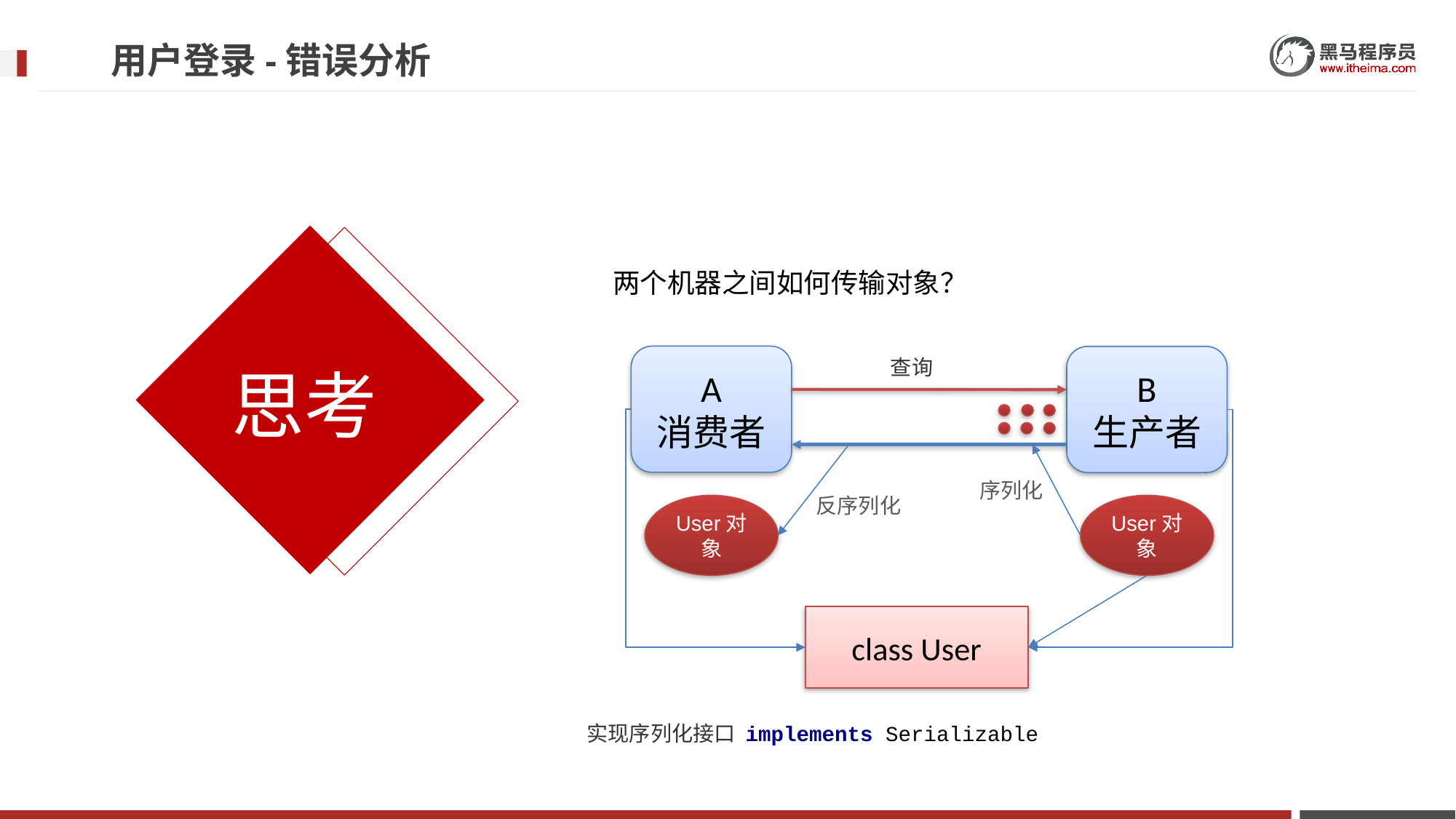

# 用户登录-错误分析
两个机器之间如何传输对象？
A
消费者
B
生产者
查询

序列化
反序列化
User对象
User对象
class User
实现序列化接口 implements Serializable